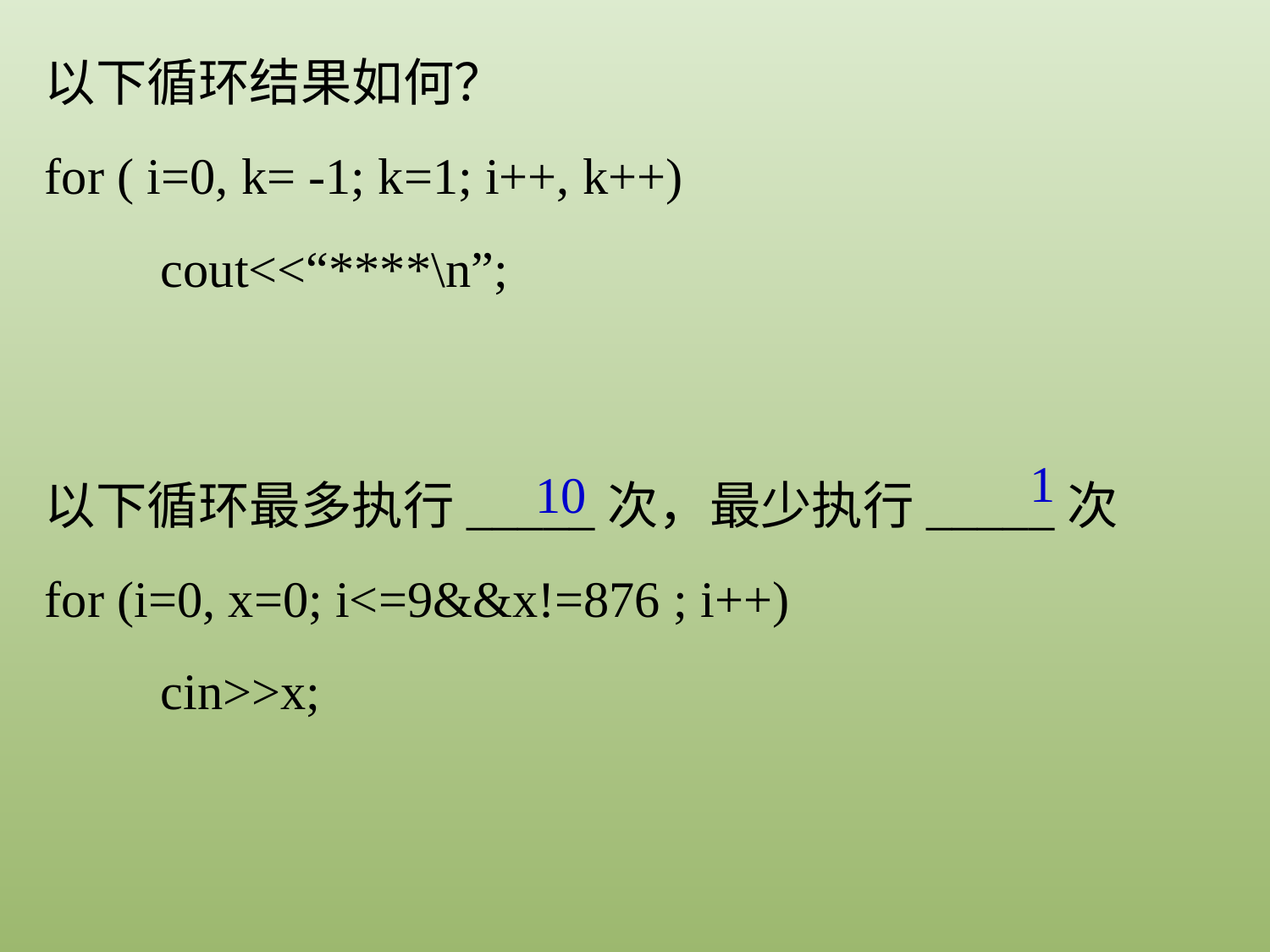

以下循环结果如何？
for ( i=0, k= -1; k=1; i++, k++)
         cout<<“****\n”;
1
10
以下循环最多执行_____次，最少执行_____次
for (i=0, x=0; i<=9&&x!=876 ; i++)
         cin>>x;
135